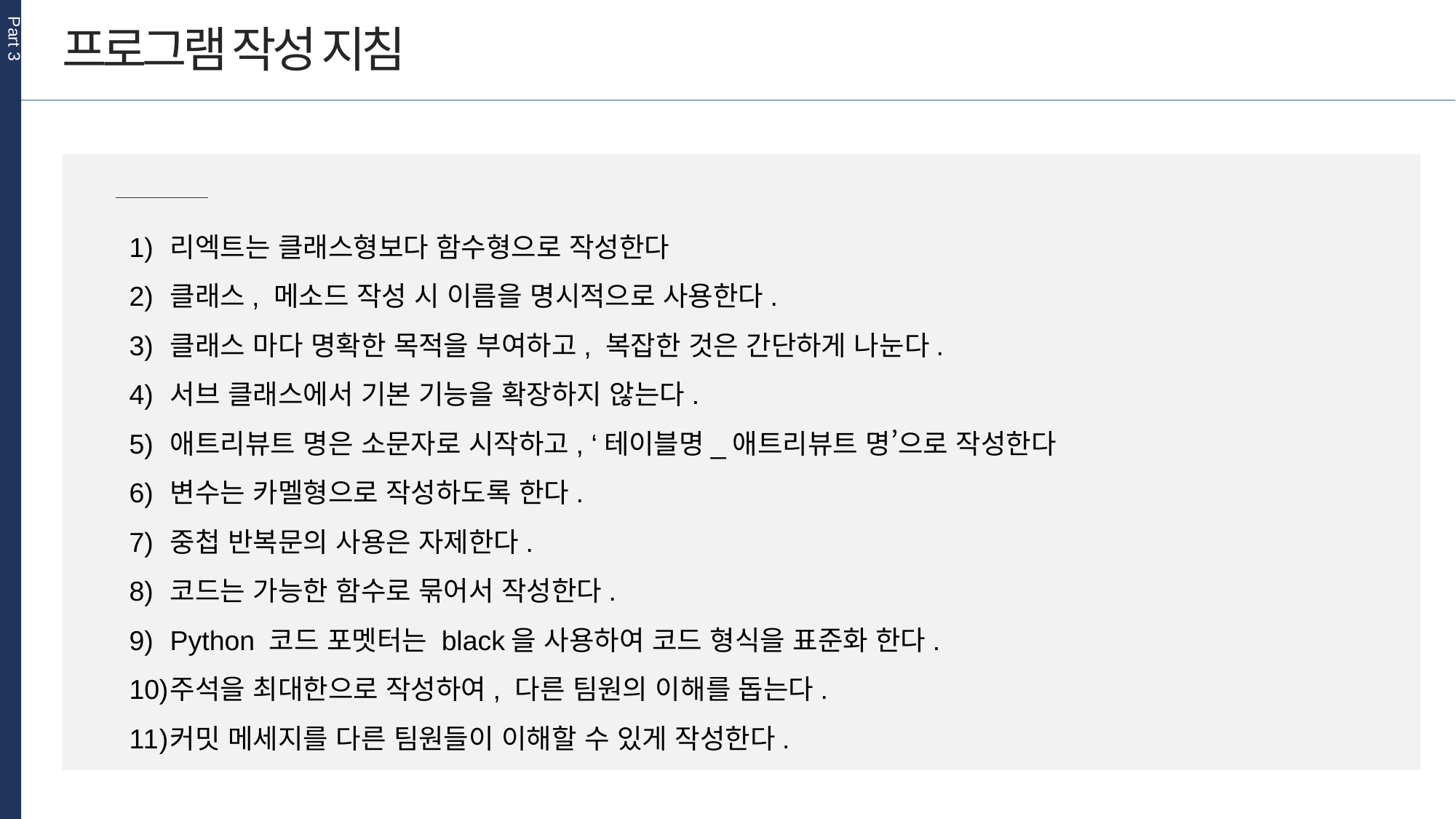

Part 3
프로그램 작성 지침

리엑트는 클래스형보다 함수형으로 작성한다
클래스, 메소드 작성 시 이름을 명시적으로 사용한다.
클래스 마다 명확한 목적을 부여하고, 복잡한 것은 간단하게 나눈다.
서브 클래스에서 기본 기능을 확장하지 않는다.
애트리뷰트 명은 소문자로 시작하고, ‘테이블명_애트리뷰트 명’으로 작성한다
변수는 카멜형으로 작성하도록 한다.
중첩 반복문의 사용은 자제한다.
코드는 가능한 함수로 묶어서 작성한다.
Python 코드 포멧터는 black을 사용하여 코드 형식을 표준화 한다.
주석을 최대한으로 작성하여, 다른 팀원의 이해를 돕는다.
커밋 메세지를 다른 팀원들이 이해할 수 있게 작성한다.